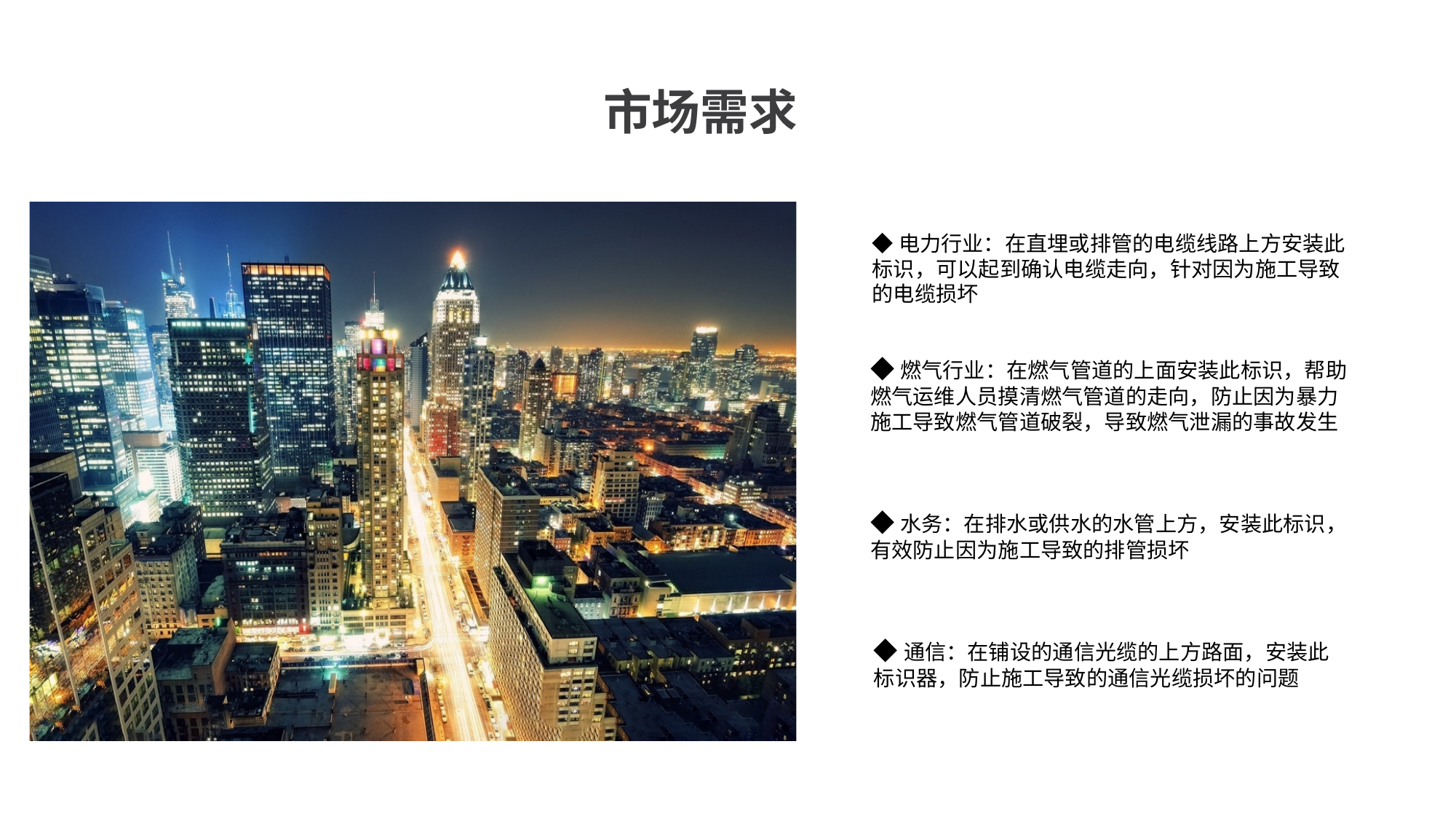

市场需求

◆电力行业：在直埋或排管的电缆线路上方安装此标识，可以起到确认电缆走向，针对因为施工导致的电缆损坏
◆燃气行业：在燃气管道的上面安装此标识，帮助燃气运维人员摸清燃气管道的走向，防止因为暴力施工导致燃气管道破裂，导致燃气泄漏的事故发生
◆水务：在排水或供水的水管上方，安装此标识，有效防止因为施工导致的排管损坏
◆通信：在铺设的通信光缆的上方路面，安装此标识器，防止施工导致的通信光缆损坏的问题